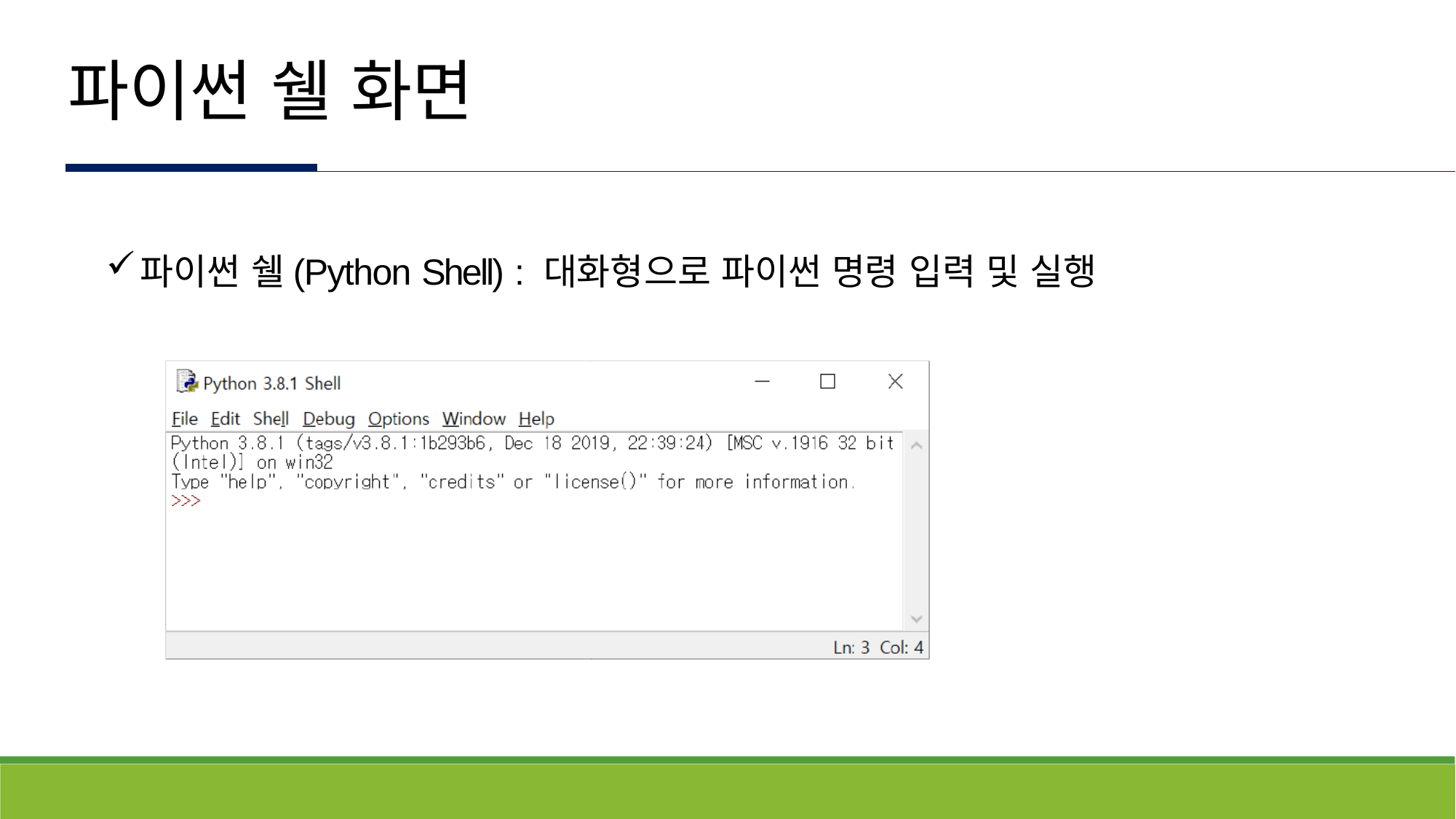

# 파이썬 쉘 화면

파이썬 쉘(Python Shell) : 대화형으로 파이썬 명령 입력 및 실행